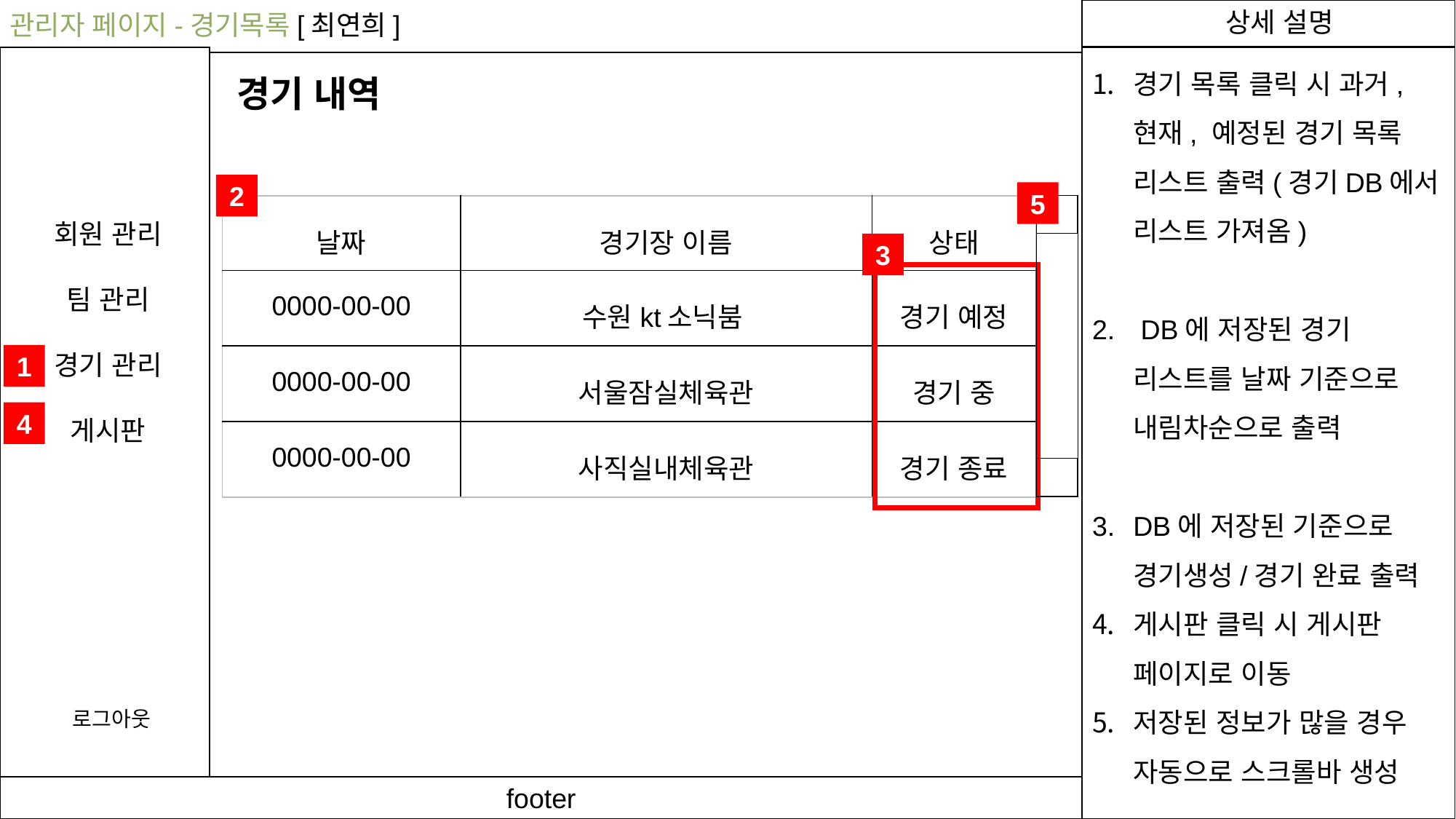

상세 설명
관리자 페이지-경기목록[최연희]
경기 목록 클릭 시 과거, 현재, 예정된 경기 목록 리스트 출력(경기DB에서 리스트 가져옴)

 DB에 저장된 경기 리스트를 날짜 기준으로 내림차순으로 출력

DB에 저장된 기준으로 경기생성/경기 완료 출력
게시판 클릭 시 게시판 페이지로 이동
저장된 정보가 많을 경우  자동으로 스크롤바 생성

경기 내역
2
5

| 날짜 | 경기장 이름 | 상태 |
| --- | --- | --- |
| 0000-00-00 | 수원kt소닉붐 | 경기 예정 |
| 0000-00-00 | 서울잠실체육관 | 경기 중 |
| 0000-00-00 | 사직실내체육관 | 경기 종료 |
회원 관리

팀 관리

경기 관리

게시판
3

1
4

로그아웃
footer